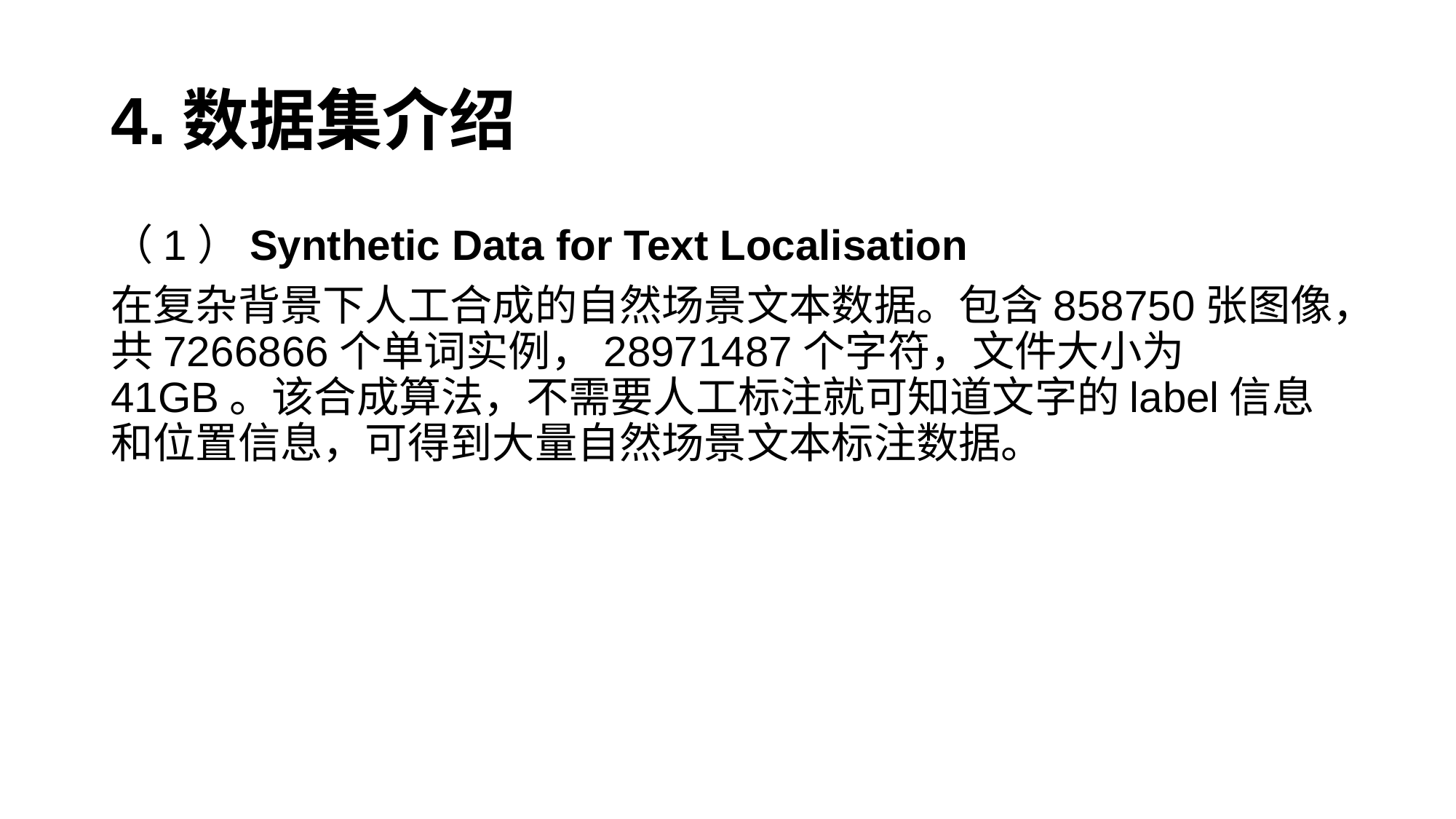

# 4.数据集介绍
（1）Synthetic Data for Text Localisation
在复杂背景下人工合成的自然场景文本数据。包含858750张图像，共7266866个单词实例，28971487个字符，文件大小为41GB。该合成算法，不需要人工标注就可知道文字的label信息和位置信息，可得到大量自然场景文本标注数据。